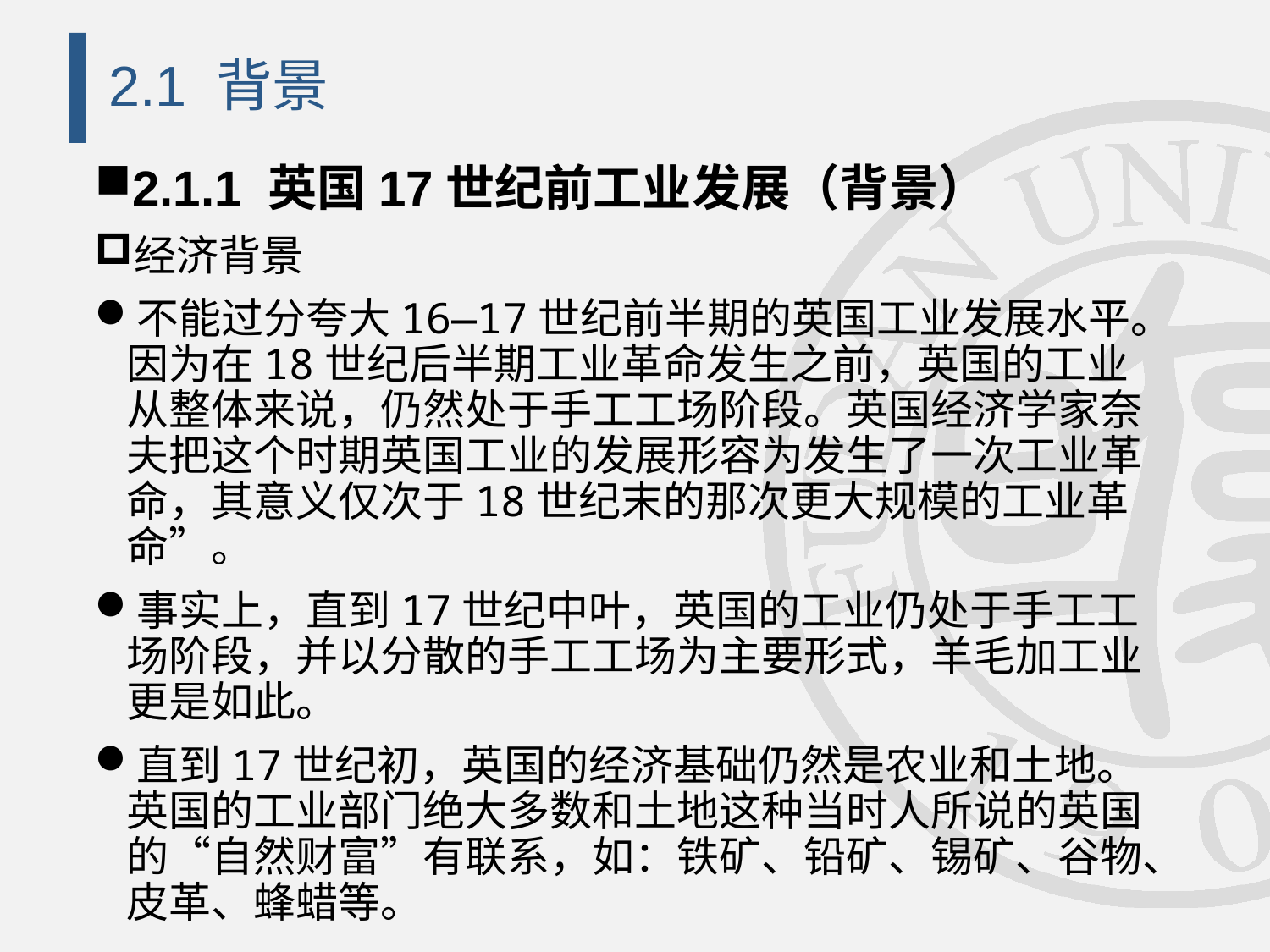

# 2.1 背景
2.1.1 英国17世纪前工业发展（背景）
经济背景
不能过分夸大16—17世纪前半期的英国工业发展水平。因为在18世纪后半期工业革命发生之前，英国的工业从整体来说，仍然处于手工工场阶段。英国经济学家奈夫把这个时期英国工业的发展形容为发生了一次工业革命，其意义仅次于18世纪末的那次更大规模的工业革命”。
事实上，直到17世纪中叶，英国的工业仍处于手工工场阶段，并以分散的手工工场为主要形式，羊毛加工业更是如此。
直到17世纪初，英国的经济基础仍然是农业和土地。英国的工业部门绝大多数和土地这种当时人所说的英国的“自然财富”有联系，如：铁矿、铅矿、锡矿、谷物、皮革、蜂蜡等。